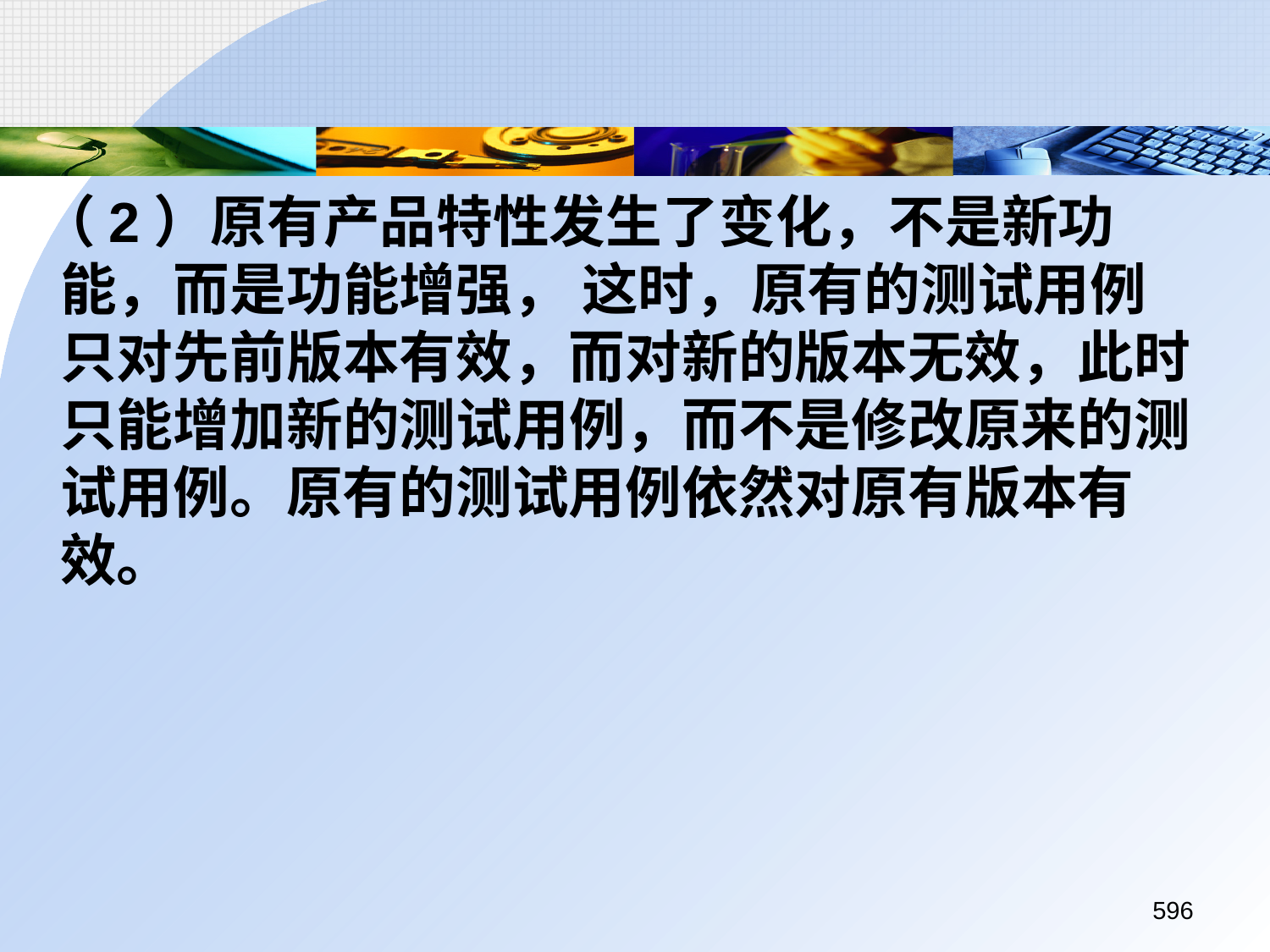

（2）原有产品特性发生了变化，不是新功能，而是功能增强， 这时，原有的测试用例只对先前版本有效，而对新的版本无效，此时只能增加新的测试用例，而不是修改原来的测试用例。原有的测试用例依然对原有版本有效。

596